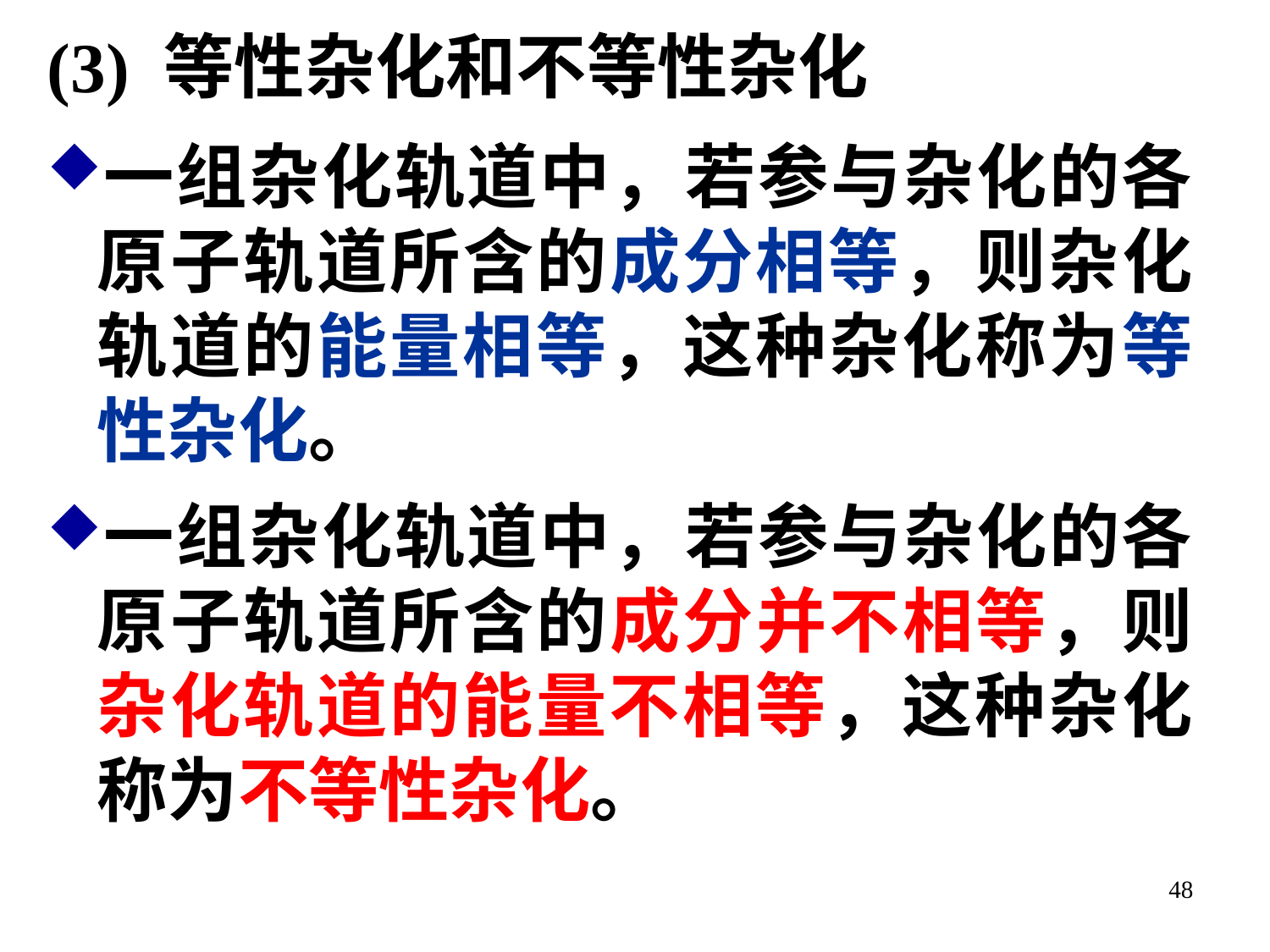

(3) 等性杂化和不等性杂化
一组杂化轨道中，若参与杂化的各原子轨道所含的成分相等，则杂化轨道的能量相等，这种杂化称为等性杂化。
一组杂化轨道中，若参与杂化的各原子轨道所含的成分并不相等，则杂化轨道的能量不相等，这种杂化称为不等性杂化。
48